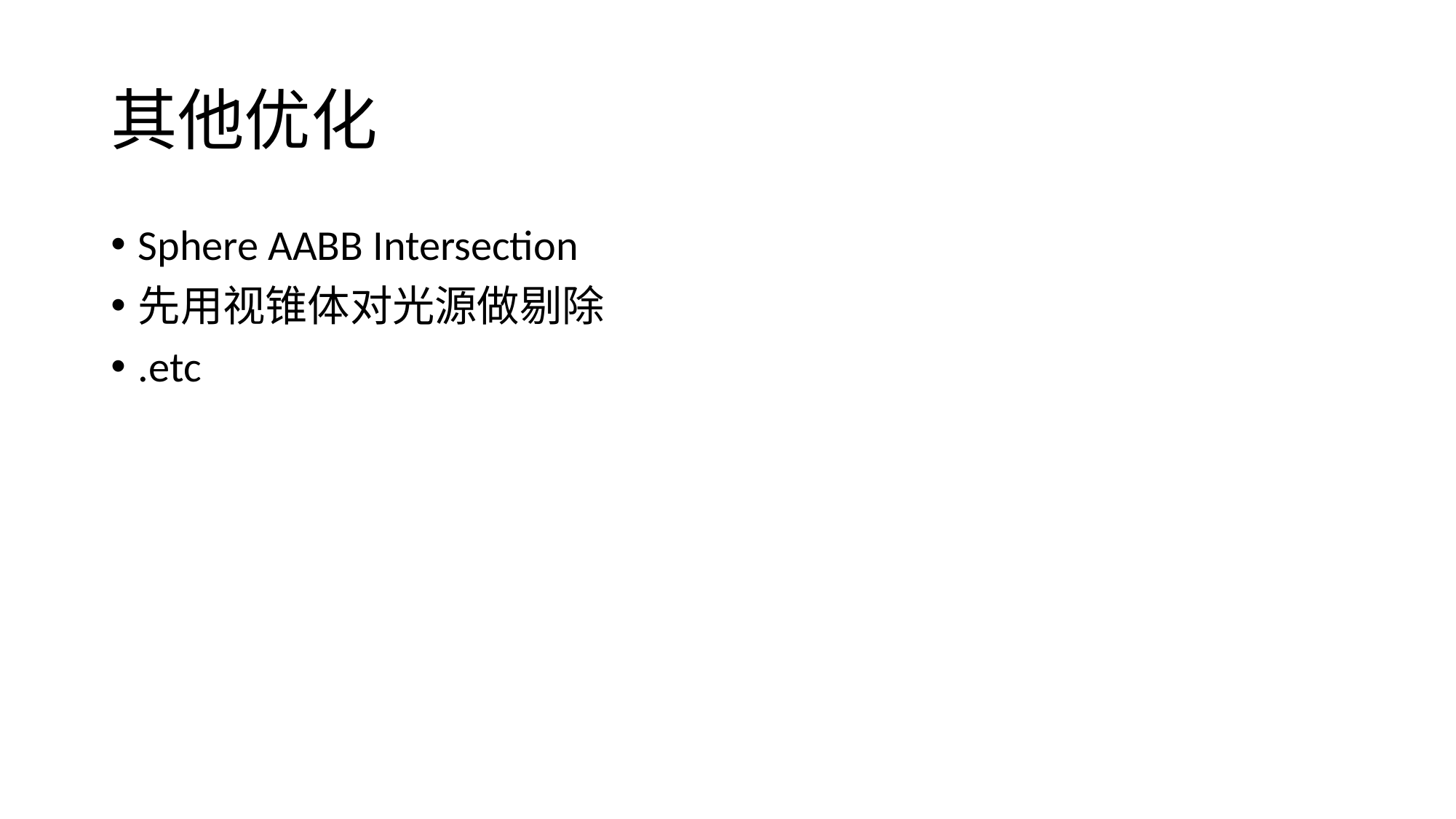

# 其他优化
Sphere AABB Intersection
先用视锥体对光源做剔除
.etc